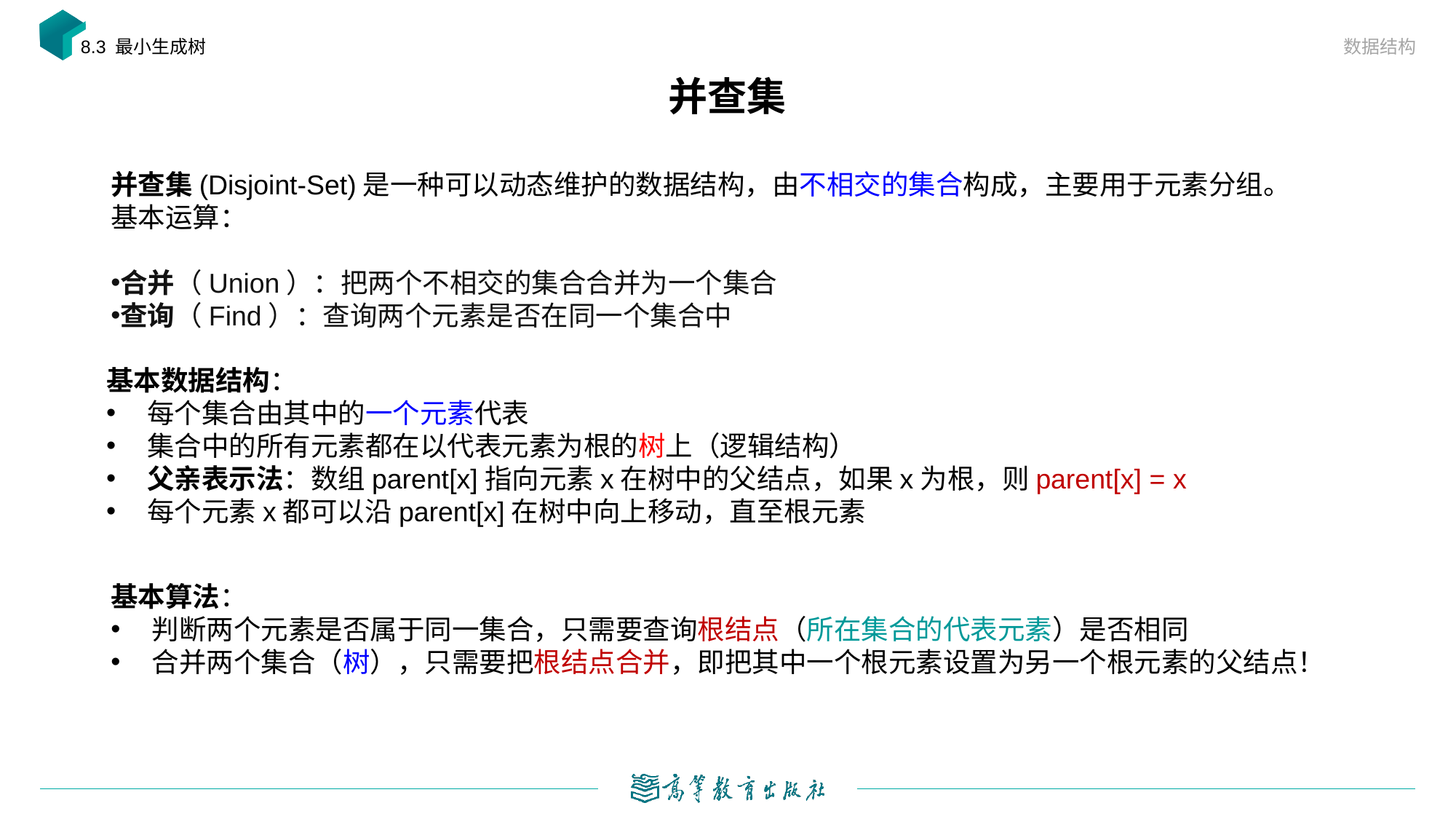

数据结构
8.3 最小生成树
# 并查集
并查集(Disjoint-Set)是一种可以动态维护的数据结构，由不相交的集合构成，主要用于元素分组。基本运算：
合并（Union）：把两个不相交的集合合并为一个集合
查询（Find）：查询两个元素是否在同一个集合中
基本数据结构：
每个集合由其中的一个元素代表
集合中的所有元素都在以代表元素为根的树上（逻辑结构）
父亲表示法：数组parent[x]指向元素x在树中的父结点，如果x为根，则parent[x] = x
每个元素x都可以沿parent[x]在树中向上移动，直至根元素

基本算法：
判断两个元素是否属于同一集合，只需要查询根结点（所在集合的代表元素）是否相同
合并两个集合（树），只需要把根结点合并，即把其中一个根元素设置为另一个根元素的父结点！